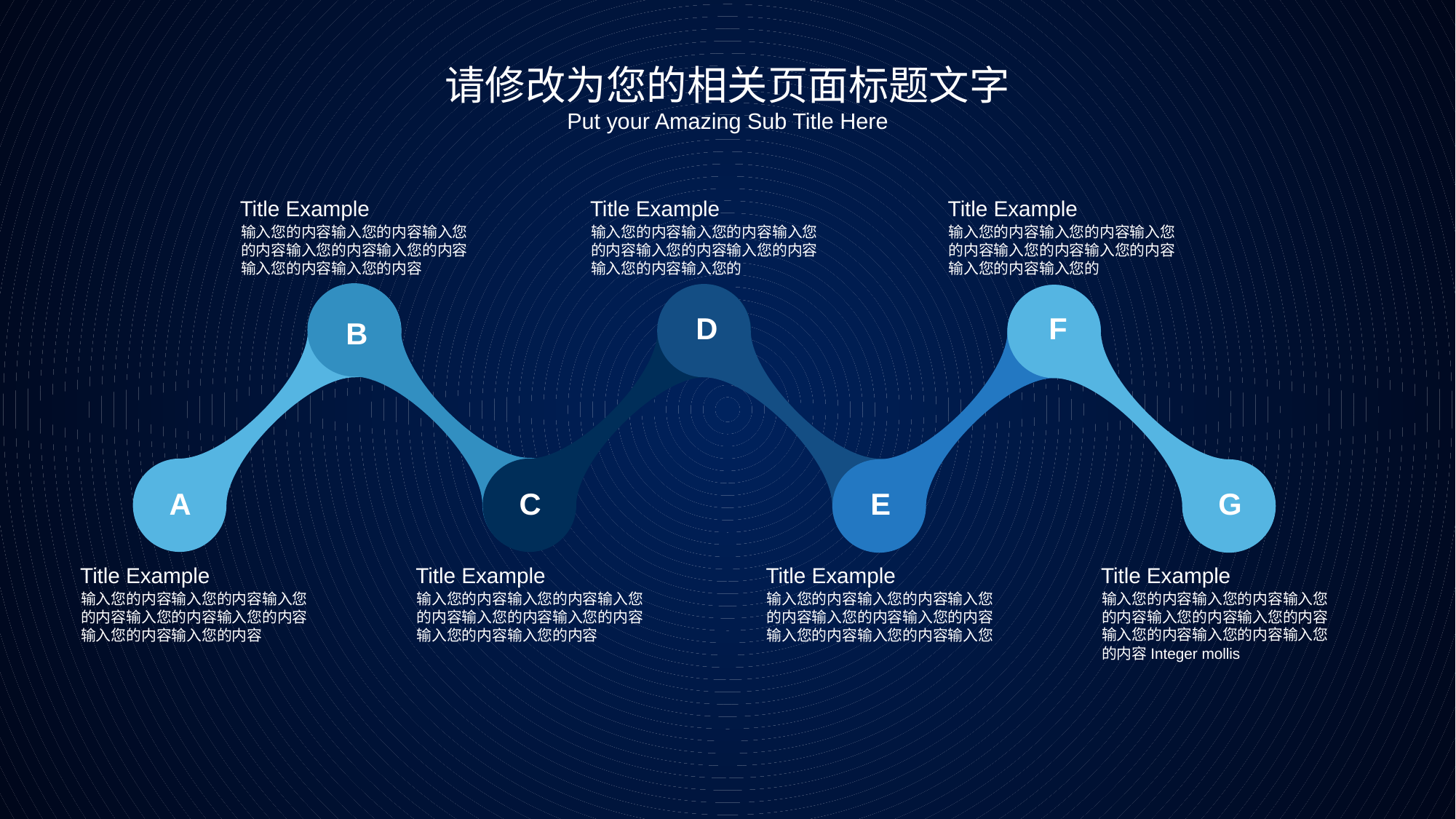

请修改为您的相关页面标题文字
Put your Amazing Sub Title Here
Title Example
输入您的内容输入您的内容输入您的内容输入您的内容输入您的内容输入您的内容输入您的内容
Title Example
输入您的内容输入您的内容输入您的内容输入您的内容输入您的内容输入您的内容输入您的
Title Example
输入您的内容输入您的内容输入您的内容输入您的内容输入您的内容输入您的内容输入您的

B

A

C

D

E

F
G
Title Example
输入您的内容输入您的内容输入您的内容输入您的内容输入您的内容输入您的内容输入您的内容
Title Example
输入您的内容输入您的内容输入您的内容输入您的内容输入您的内容输入您的内容输入您的内容
Title Example
输入您的内容输入您的内容输入您的内容输入您的内容输入您的内容输入您的内容输入您的内容输入您的内容Integer mollis
Title Example
输入您的内容输入您的内容输入您的内容输入您的内容输入您的内容输入您的内容输入您的内容输入您